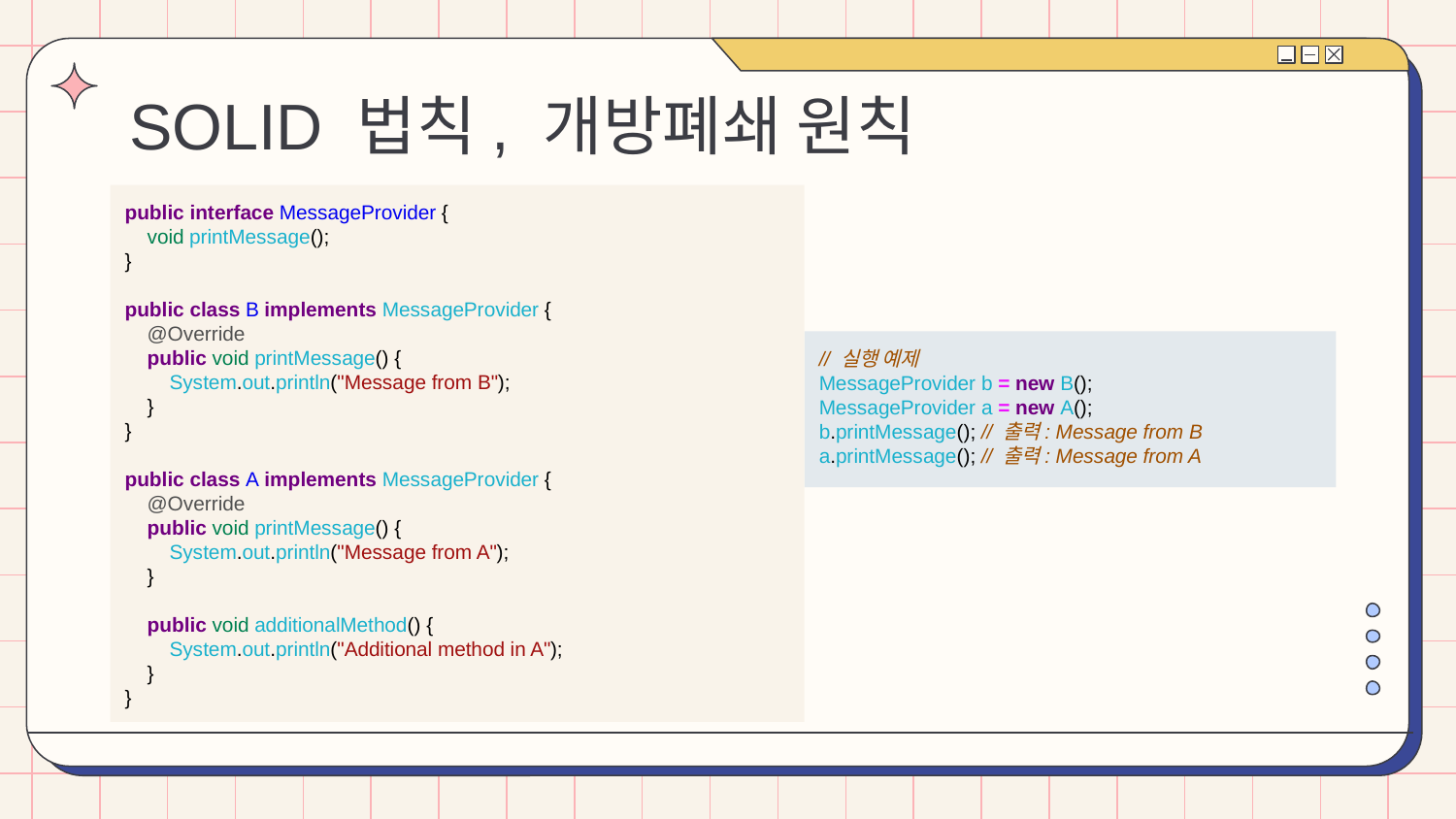

# SOLID 법칙, 개방폐쇄 원칙
public interface MessageProvider {
    void printMessage();
}

public class B implements MessageProvider {
    @Override
    public void printMessage() {
        System.out.println("Message from B");
    }
}

public class A implements MessageProvider {
    @Override
    public void printMessage() {
        System.out.println("Message from A");
    }

    public void additionalMethod() {
        System.out.println("Additional method in A");
    }
}
// 실행 예제
MessageProvider b = new B();
MessageProvider a = new A();
b.printMessage(); // 출력: Message from B
a.printMessage(); // 출력: Message from A